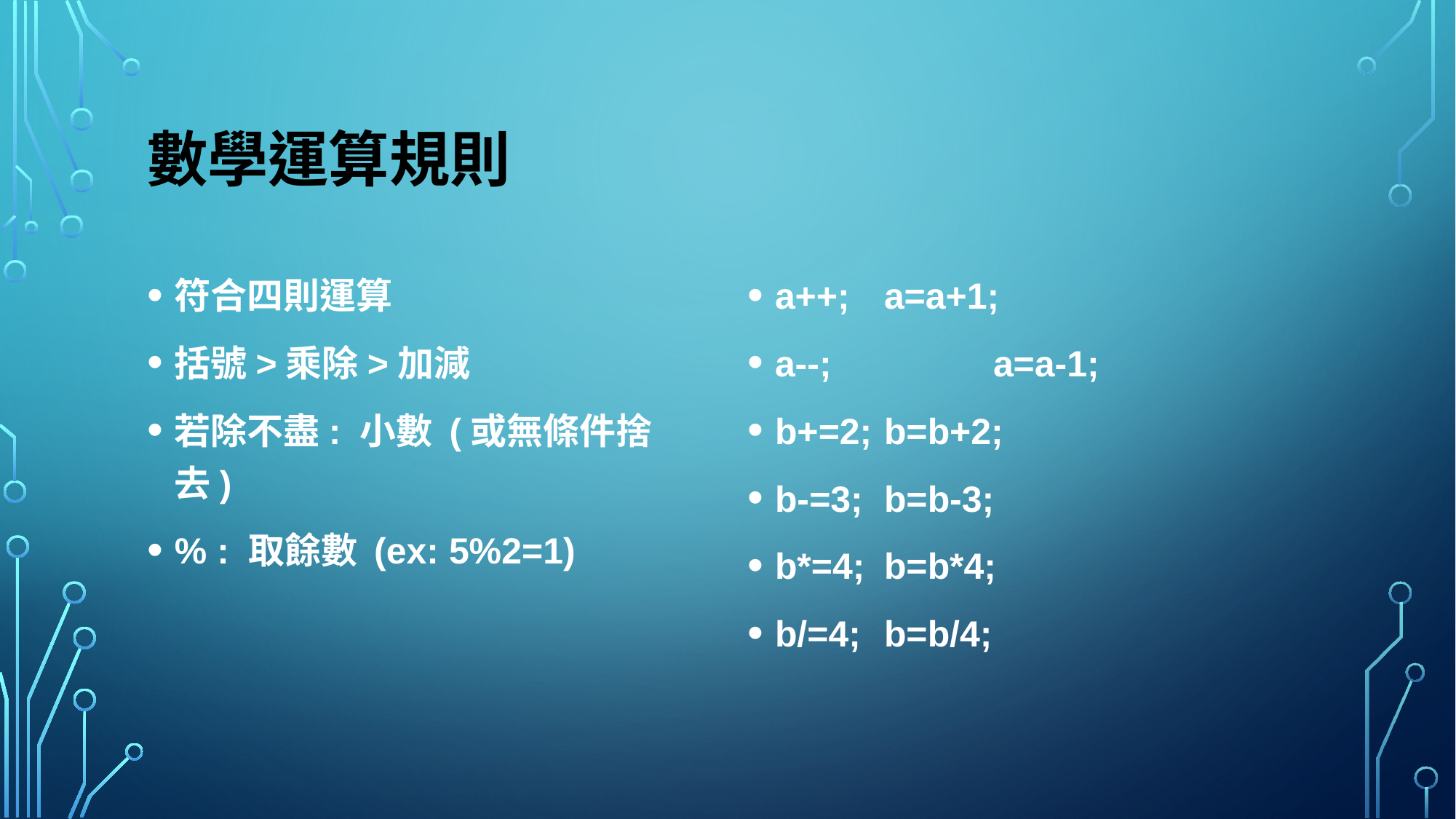

# 數學運算規則
符合四則運算
括號>乘除>加減
若除不盡: 小數 (或無條件捨去)
% : 取餘數 (ex: 5%2=1)
a++;	a=a+1;
a--;		a=a-1;
b+=2;	b=b+2;
b-=3;	b=b-3;
b*=4;	b=b*4;
b/=4;	b=b/4;